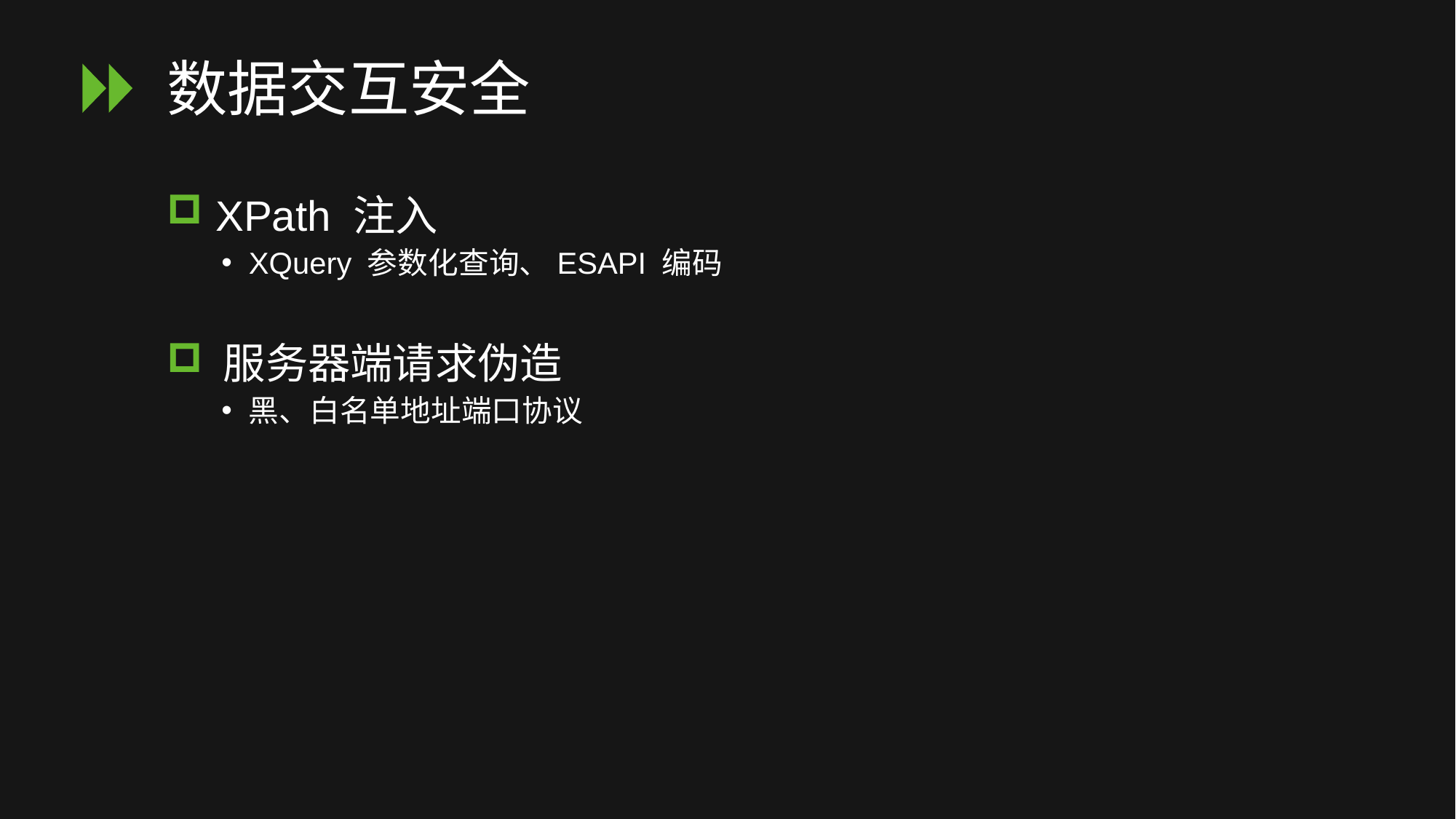

# 数据交互安全
 XPath 注入
XQuery 参数化查询、ESAPI 编码

 服务器端请求伪造
黑、白名单地址端口协议